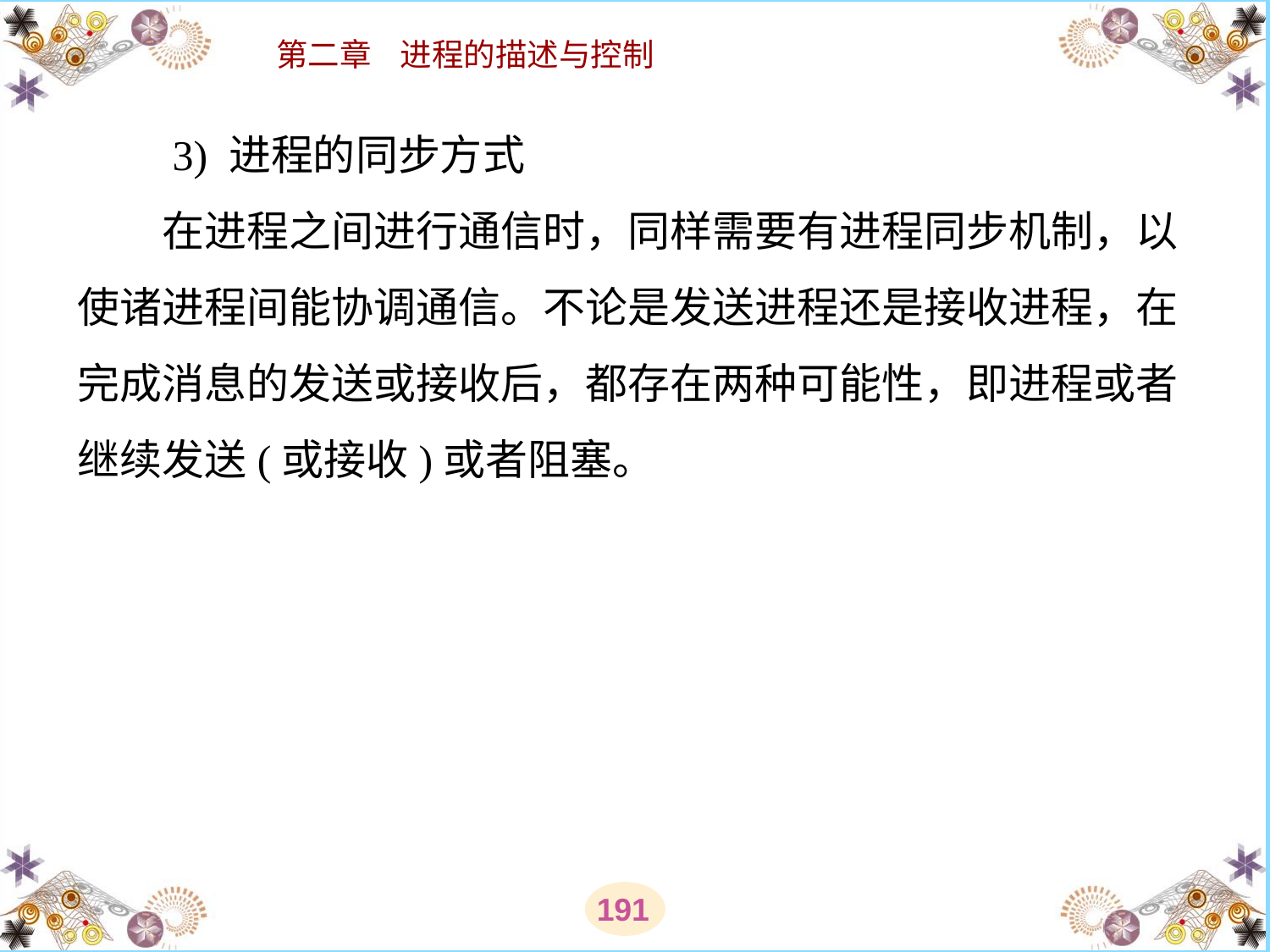

# 3) 进程的同步方式 　　在进程之间进行通信时，同样需要有进程同步机制，以使诸进程间能协调通信。不论是发送进程还是接收进程，在完成消息的发送或接收后，都存在两种可能性，即进程或者继续发送(或接收)或者阻塞。